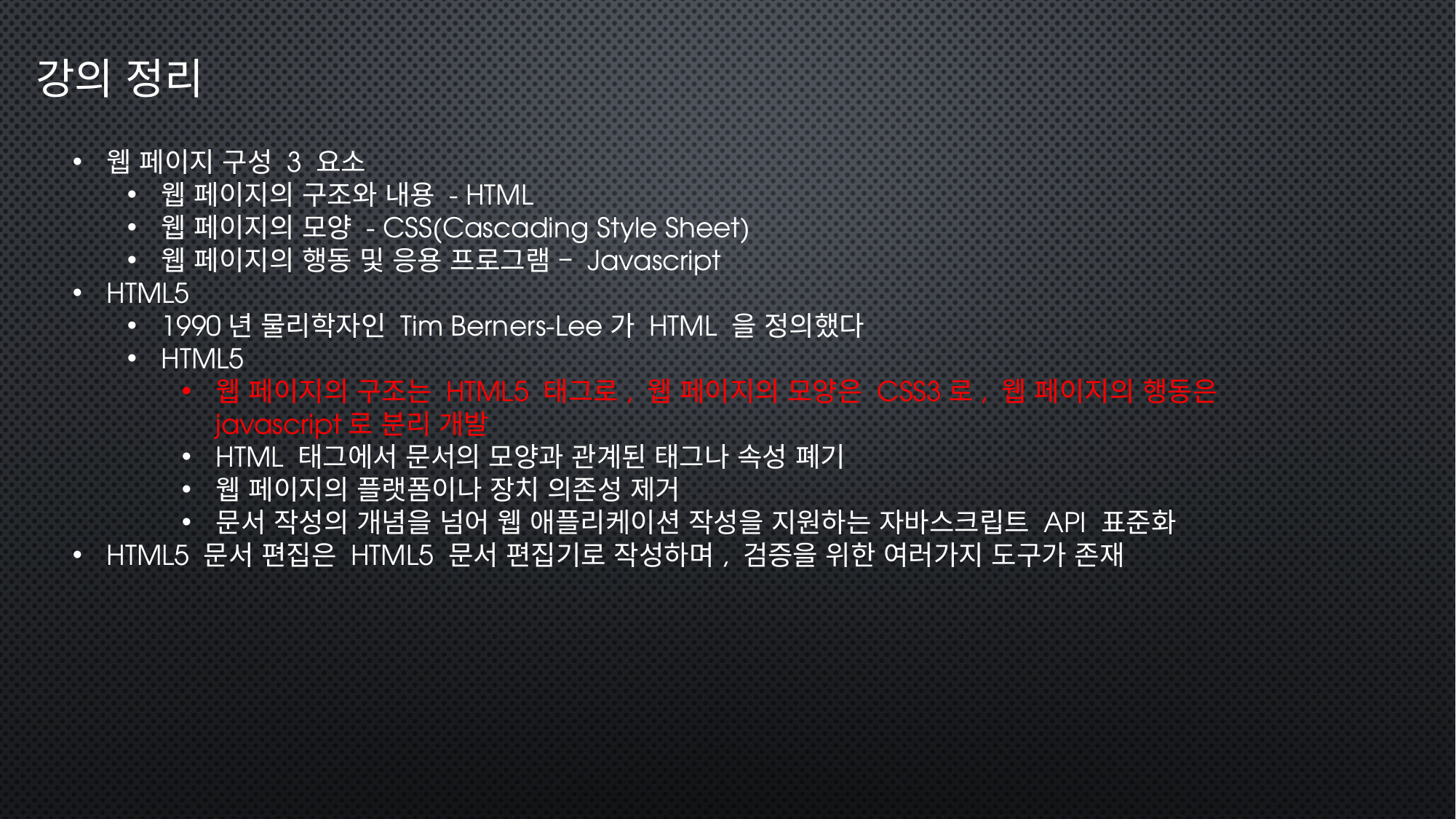

강의 정리
웹 페이지 구성 3 요소
웹 페이지의 구조와 내용 - HTML
웹 페이지의 모양 - CSS(Cascading Style Sheet)
웹 페이지의 행동 및 응용 프로그램 – Javascript
HTML5
1990년 물리학자인 Tim Berners-Lee가 HTML 을 정의했다
HTML5
웹 페이지의 구조는 HTML5 태그로, 웹 페이지의 모양은 CSS3로, 웹 페이지의 행동은 javascript로 분리 개발
HTML 태그에서 문서의 모양과 관계된 태그나 속성 폐기
웹 페이지의 플랫폼이나 장치 의존성 제거
문서 작성의 개념을 넘어 웹 애플리케이션 작성을 지원하는 자바스크립트 API 표준화
HTML5 문서 편집은 HTML5 문서 편집기로 작성하며, 검증을 위한 여러가지 도구가 존재